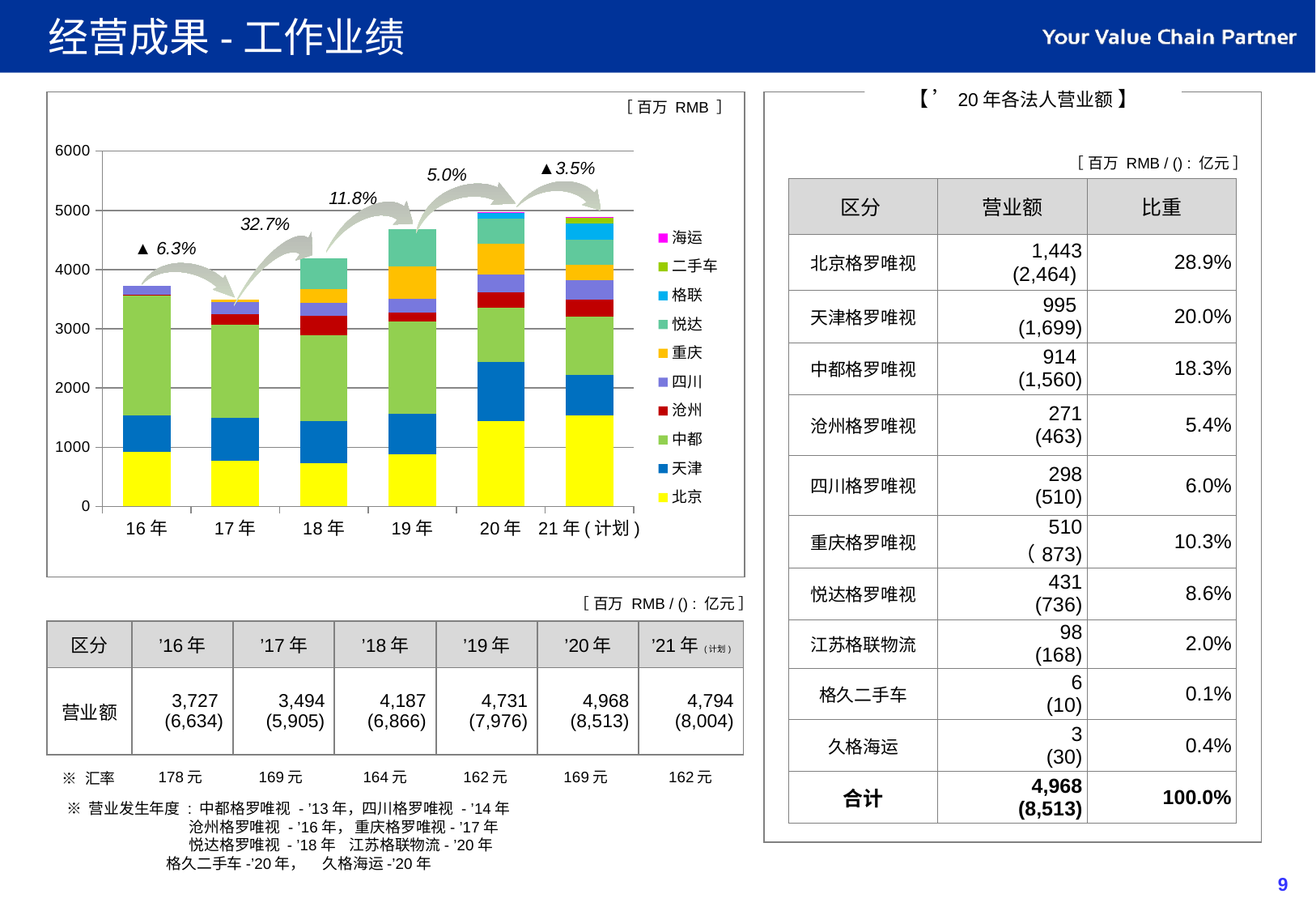

经营成果-工作业绩
【 ’20年各法人营业额 】
［ 百万 RMB ］

### Chart

| Category | 北京 | 天津 | 中都 | 沧州 | 四川 | 重庆 | 悦达 | 格联 | 二手车 | 海运 |
|---|---|---|---|---|---|---|---|---|---|---|
| 16年 | 923.0 | 614.0 | 2023.0 | 14.0 | 153.0 | None | None | None | None | None |
| 17年 | 769.0 | 725.0 | 1572.0 | 179.0 | 208.0 | 41.0 | None | None | None | None |
| 18年 | 733.0 | 713.0 | 1447.0 | 331.0 | 213.0 | 237.0 | 513.0 | None | None | None |
| 19年 | 883.0 | 678.0 | 1568.0 | 148.0 | 225.0 | 554.0 | 626.0 | None | None | None |
| 20年 | 1443.0 | 995.0 | 914.0 | 271.0 | 298.0 | 510.0 | 431.0 | 98.0 | 6.0 | 3.0 |
| 21年(计划) | 1531.0 | 689.0 | 991.0 | 282.0 | 334.0 | 258.0 | 425.0 | 272.0 | 90.0 | 11.0 |
［ 百万 RMB / () : 亿元 ］
▲3.5%
5.0%

| 区分 | 营业额 | 比重 |
| --- | --- | --- |
| 北京格罗唯视 | 1,443 (2,464) | 28.9% |
| 天津格罗唯视 | 995 (1,699) | 20.0% |
| 中都格罗唯视 | 914 (1,560) | 18.3% |
| 沧州格罗唯视 | 271 (463) | 5.4% |
| 四川格罗唯视 | 298 (510) | 6.0% |
| 重庆格罗唯视 | 510 （873) | 10.3% |
| 悦达格罗唯视 | 431 (736) | 8.6% |
| 江苏格联物流 | 98 (168) | 2.0% |
| 格久二手车 | 6 (10) | 0.1% |
| 久格海运 | 3 (30) | 0.4% |
| 合计 | 4,968 (8,513) | 100.0% |
11.8%

32.7%

▲ 6.3%

［ 百万 RMB / () : 亿元 ］
| 区分 | ’16年 | ’17年 | ’18年 | ’19年 | ’20年 | ’21年(计划) |
| --- | --- | --- | --- | --- | --- | --- |
| 营业额 | 3,727 (6,634) | 3,494 (5,905) | 4,187 (6,866) | 4,731 (7,976) | 4,968 (8,513) | 4,794 (8,004) |
| ※ 汇率 | 178元 | 169元 | 164元 | 162元 | 169元 | 162元 |
| --- | --- | --- | --- | --- | --- | --- |
※ 营业发生年度 : 中都格罗唯视 - ’13年，四川格罗唯视 - ’14年
                            沧州格罗唯视 - ’16年， 重庆格罗唯视- ’17年
                            悦达格罗唯视 - ’18年    江苏格联物流- ’20年
                            格久二手车-’20年，     久格海运-’20年
9